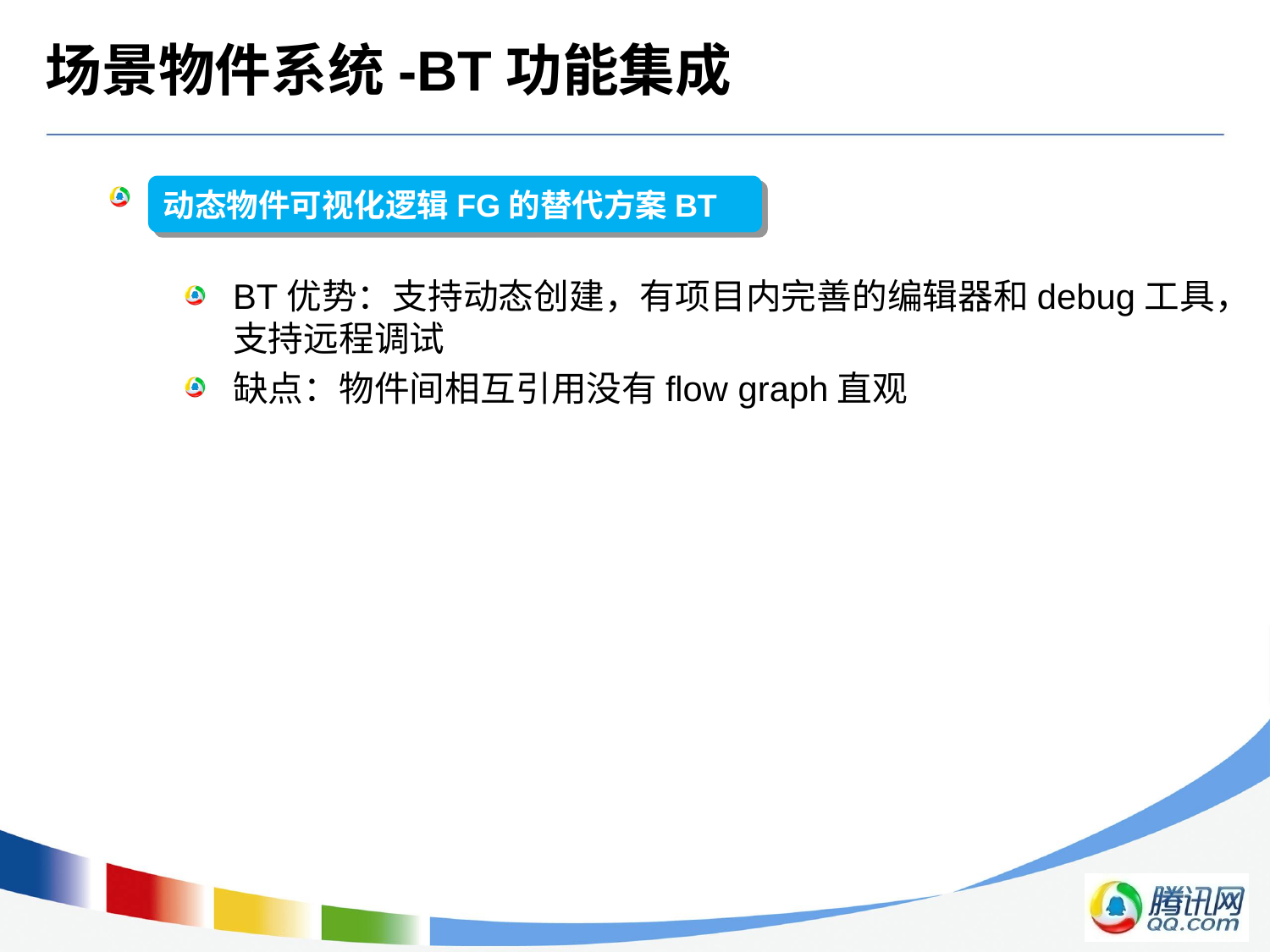

# 场景物件系统-BT功能集成
 动态物件的开发流程优化

BT优势：支持动态创建，有项目内完善的编辑器和debug工具，支持远程调试
缺点：物件间相互引用没有flow graph直观
动态物件可视化逻辑FG的替代方案BT